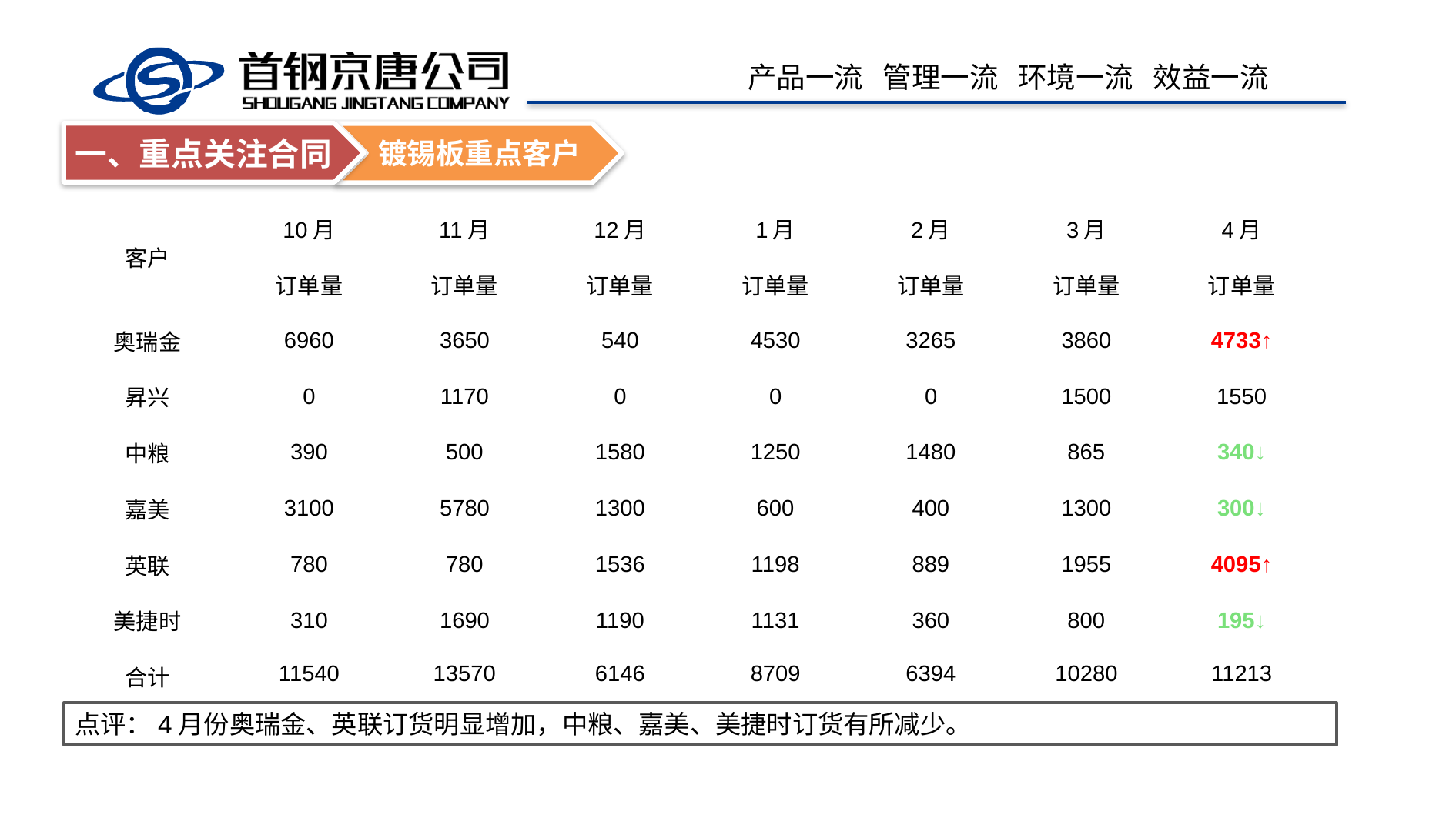

一、重点关注合同
镀锡板重点客户
| 客户 | 10月 | 11月 | 12月 | 1月 | 2月 | 3月 | 4月 |
| --- | --- | --- | --- | --- | --- | --- | --- |
|  | 订单量 | 订单量 | 订单量 | 订单量 | 订单量 | 订单量 | 订单量 |
| 奥瑞金 | 6960 | 3650 | 540 | 4530 | 3265 | 3860 | 4733↑ |
| 昇兴 | 0 | 1170 | 0 | 0 | 0 | 1500 | 1550 |
| 中粮 | 390 | 500 | 1580 | 1250 | 1480 | 865 | 340↓ |
| 嘉美 | 3100 | 5780 | 1300 | 600 | 400 | 1300 | 300↓ |
| 英联 | 780 | 780 | 1536 | 1198 | 889 | 1955 | 4095↑ |
| 美捷时 | 310 | 1690 | 1190 | 1131 | 360 | 800 | 195↓ |
| 合计 | 11540 | 13570 | 6146 | 8709 | 6394 | 10280 | 11213 |
点评：4月份奥瑞金、英联订货明显增加，中粮、嘉美、美捷时订货有所减少。